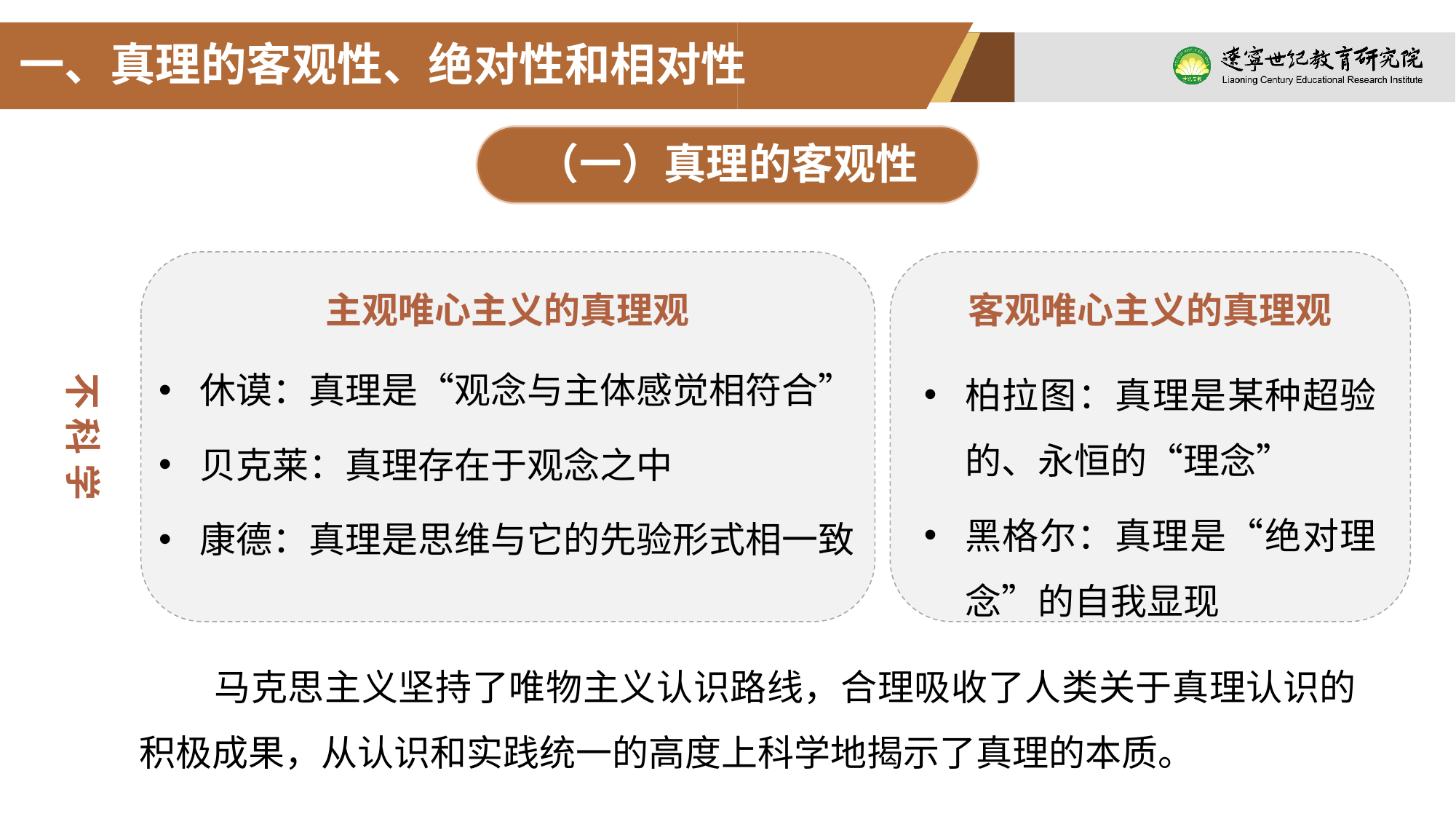

一、真理的客观性、绝对性和相对性
（一）真理的客观性

主观唯心主义的真理观
客观唯心主义的真理观
不科学
休谟：真理是“观念与主体感觉相符合”
贝克莱：真理存在于观念之中
康德：真理是思维与它的先验形式相一致
柏拉图：真理是某种超验的、永恒的“理念”
黑格尔：真理是“绝对理念”的自我显现
马克思主义坚持了唯物主义认识路线，合理吸收了人类关于真理认识的积极成果，从认识和实践统一的高度上科学地揭示了真理的本质。